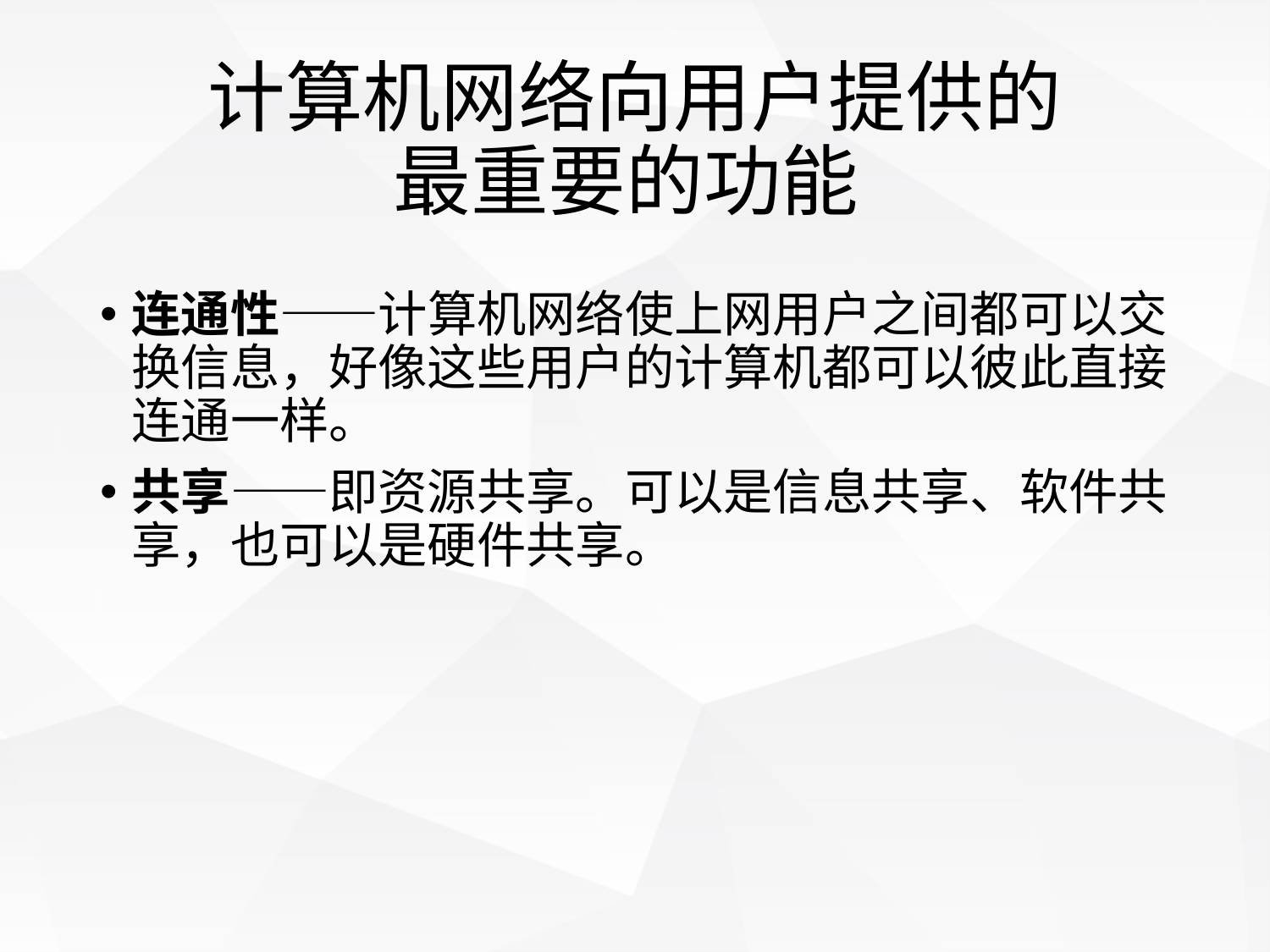

# 计算机网络向用户提供的 最重要的功能
连通性——计算机网络使上网用户之间都可以交换信息，好像这些用户的计算机都可以彼此直接连通一样。
共享——即资源共享。可以是信息共享、软件共享，也可以是硬件共享。